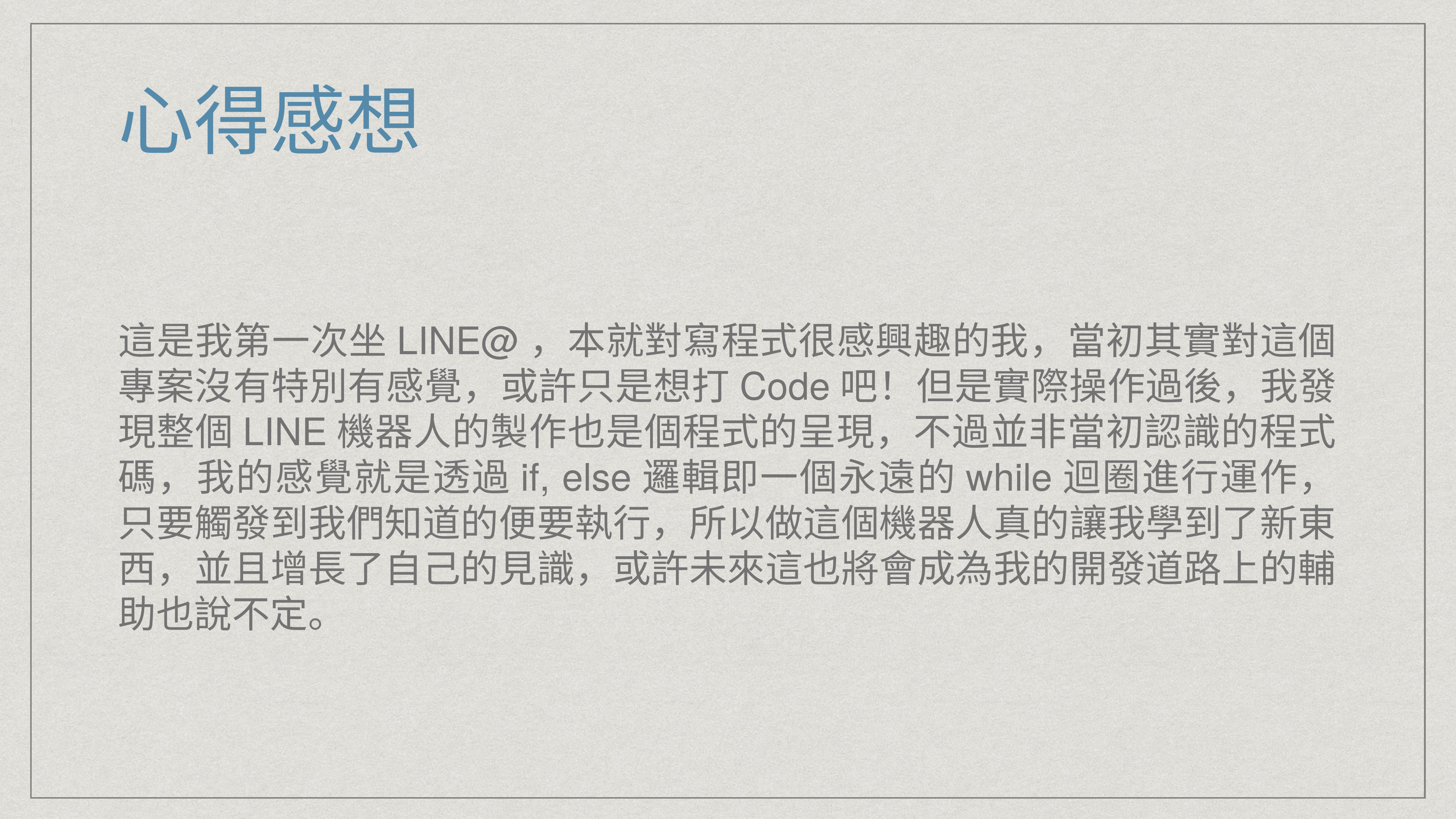

# 心得感想
這是我第一次坐LINE@，本就對寫程式很感興趣的我，當初其實對這個專案沒有特別有感覺，或許只是想打Code吧！但是實際操作過後，我發現整個LINE機器人的製作也是個程式的呈現，不過並非當初認識的程式碼，我的感覺就是透過if, else邏輯即一個永遠的while迴圈進行運作，只要觸發到我們知道的便要執行，所以做這個機器人真的讓我學到了新東西，並且增長了自己的見識，或許未來這也將會成為我的開發道路上的輔助也說不定。